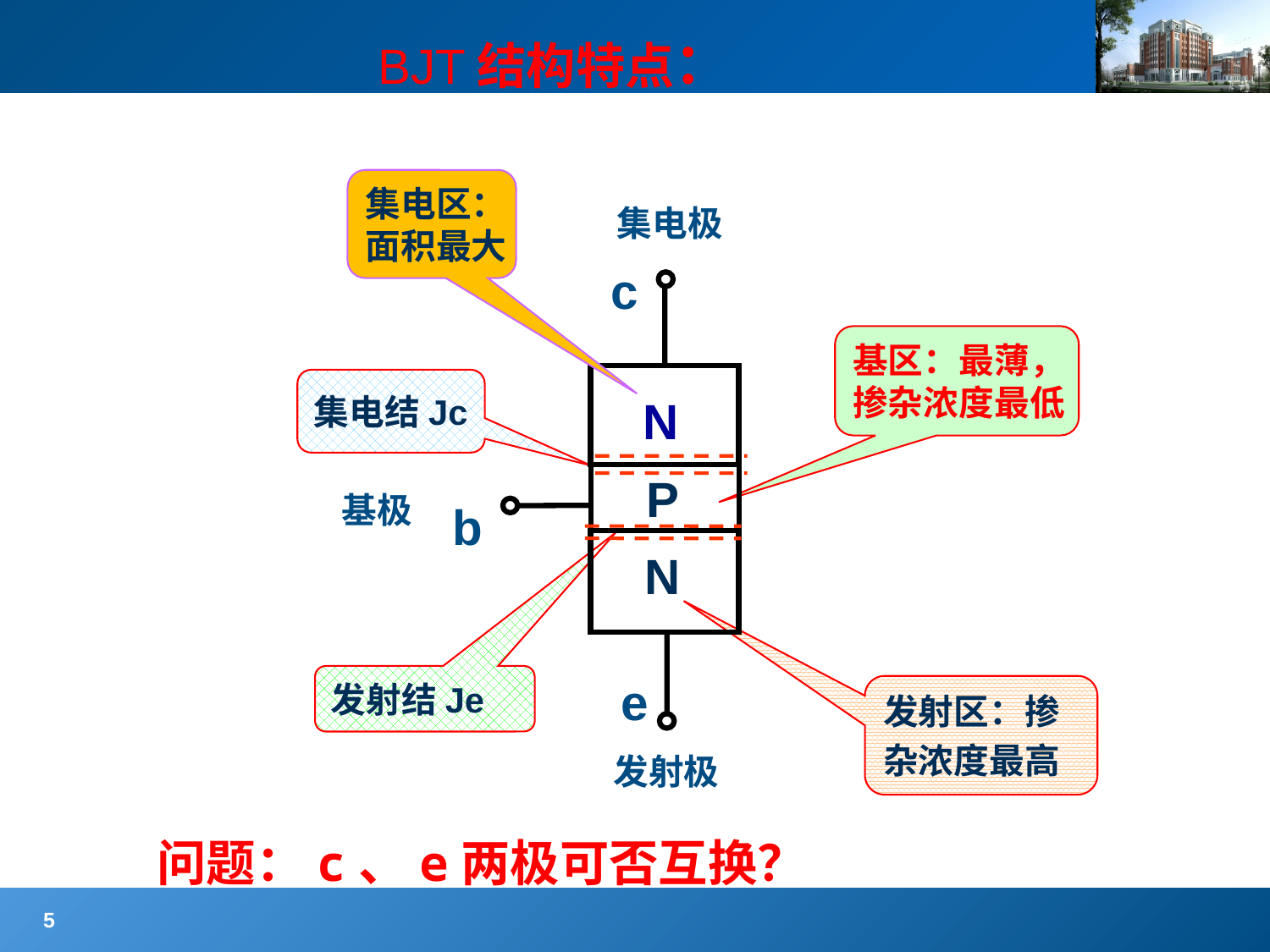

#
BJT结构特点：
集电区：
面积最大
集电极
c
b
e

N
P
N
基极
发射极
基区：最薄，
掺杂浓度最低
集电结Jc

发射结Je
发射区：掺
杂浓度最高
问题：c、e两极可否互换？